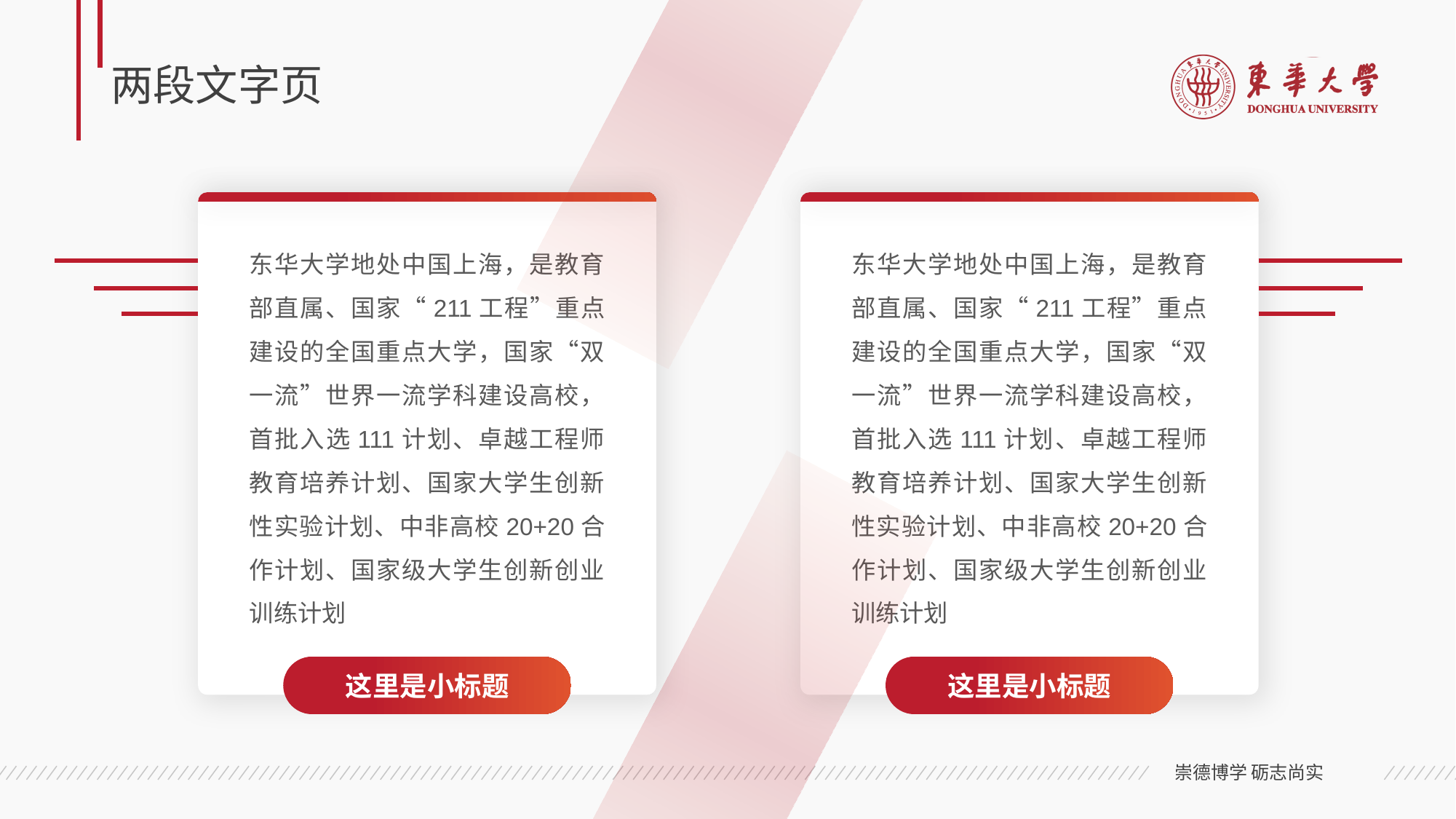

# 两段文字页

这里是小标题

这里是小标题
东华大学地处中国上海，是教育部直属、国家“211工程”重点建设的全国重点大学，国家“双一流”世界一流学科建设高校，首批入选111计划、卓越工程师教育培养计划、国家大学生创新性实验计划、中非高校20+20合作计划、国家级大学生创新创业训练计划
东华大学地处中国上海，是教育部直属、国家“211工程”重点建设的全国重点大学，国家“双一流”世界一流学科建设高校，首批入选111计划、卓越工程师教育培养计划、国家大学生创新性实验计划、中非高校20+20合作计划、国家级大学生创新创业训练计划